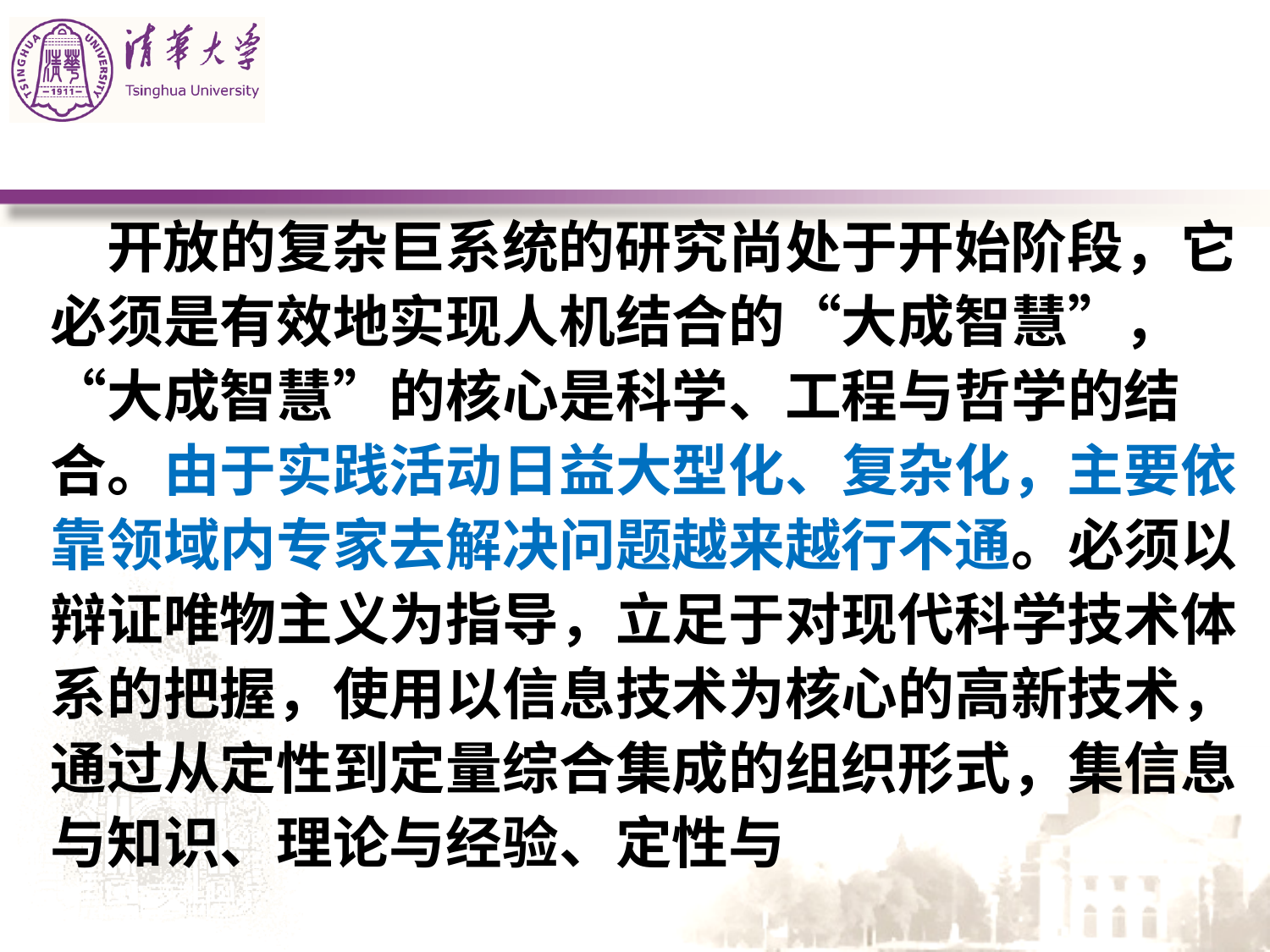

#
       开放的复杂巨系统的研究尚处于开始阶段，它必须是有效地实现人机结合的“大成智慧”，“大成智慧”的核心是科学、工程与哲学的结合。由于实践活动日益大型化、复杂化，主要依靠领域内专家去解决问题越来越行不通。必须以辩证唯物主义为指导，立足于对现代科学技术体系的把握，使用以信息技术为核心的高新技术，通过从定性到定量综合集成的组织形式，集信息与知识、理论与经验、定性与